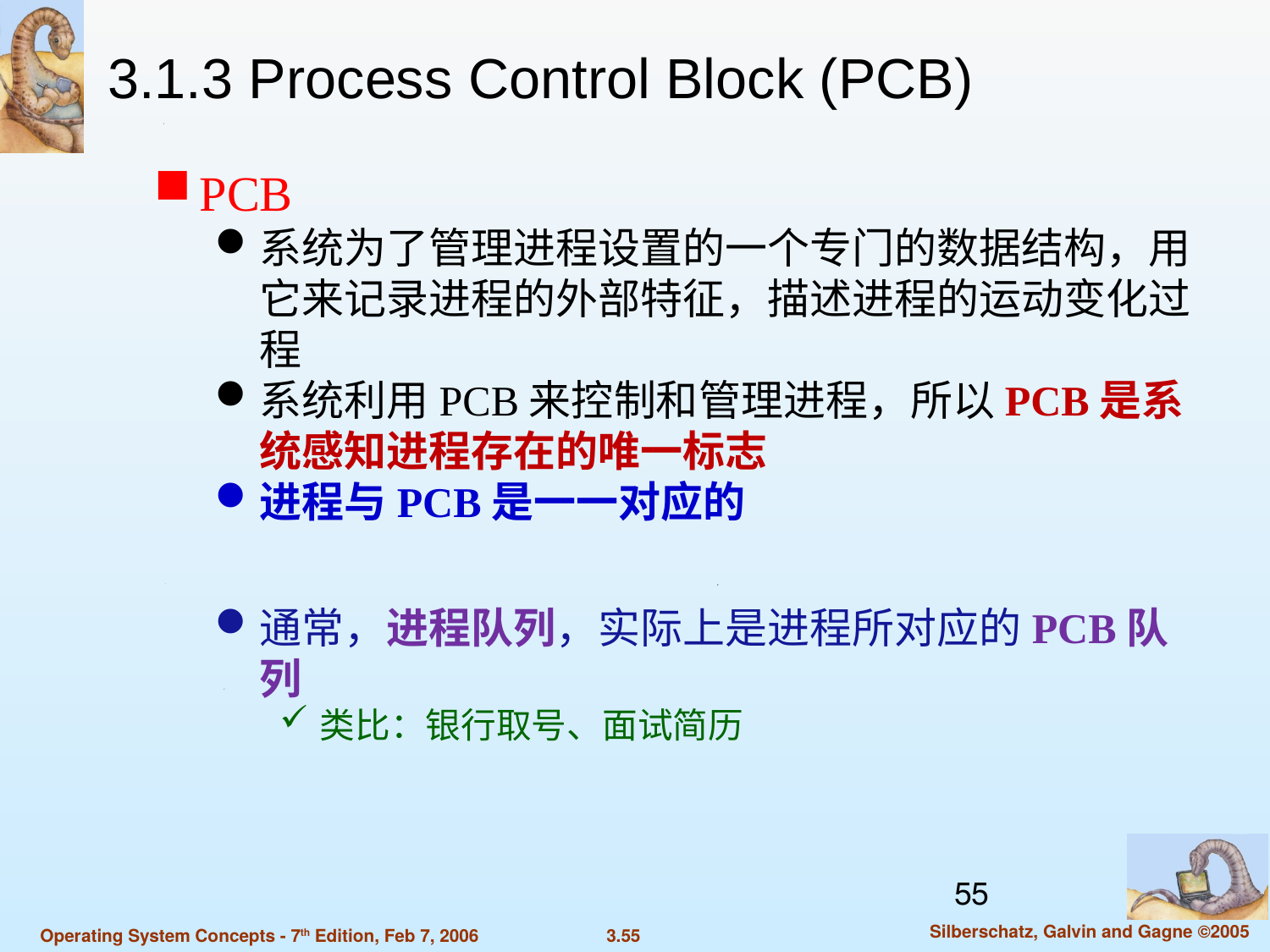

3.1.3 Process Control Block (PCB)
PCB
系统为了管理进程设置的一个专门的数据结构，用它来记录进程的外部特征，描述进程的运动变化过程
系统利用PCB来控制和管理进程，所以PCB是系统感知进程存在的唯一标志
进程与PCB是一一对应的

通常，进程队列，实际上是进程所对应的PCB队列
类比：银行取号、面试简历
55